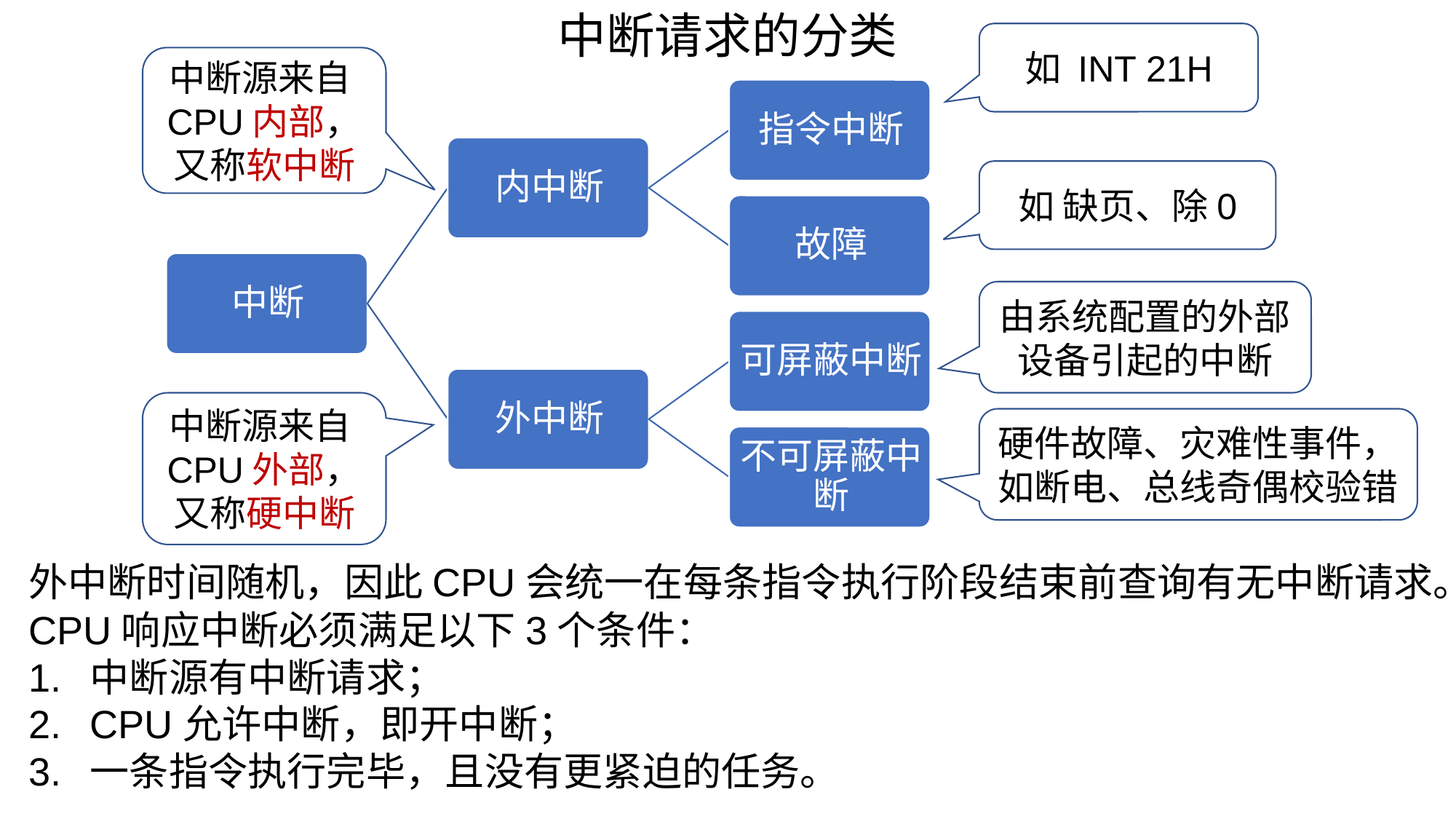

中断请求的分类
如 INT 21H
中断源来自CPU内部，又称软中断
中断

内中断

指令中断

故障

外中断

可屏蔽中断

不可屏蔽中断
如 缺页、除0
由系统配置的外部设备引起的中断
中断源来自CPU外部，又称硬中断
硬件故障、灾难性事件，如断电、总线奇偶校验错
外中断时间随机，因此CPU会统一在每条指令执行阶段结束前查询有无中断请求。
CPU响应中断必须满足以下3个条件：
中断源有中断请求；
CPU允许中断，即开中断；
一条指令执行完毕，且没有更紧迫的任务。